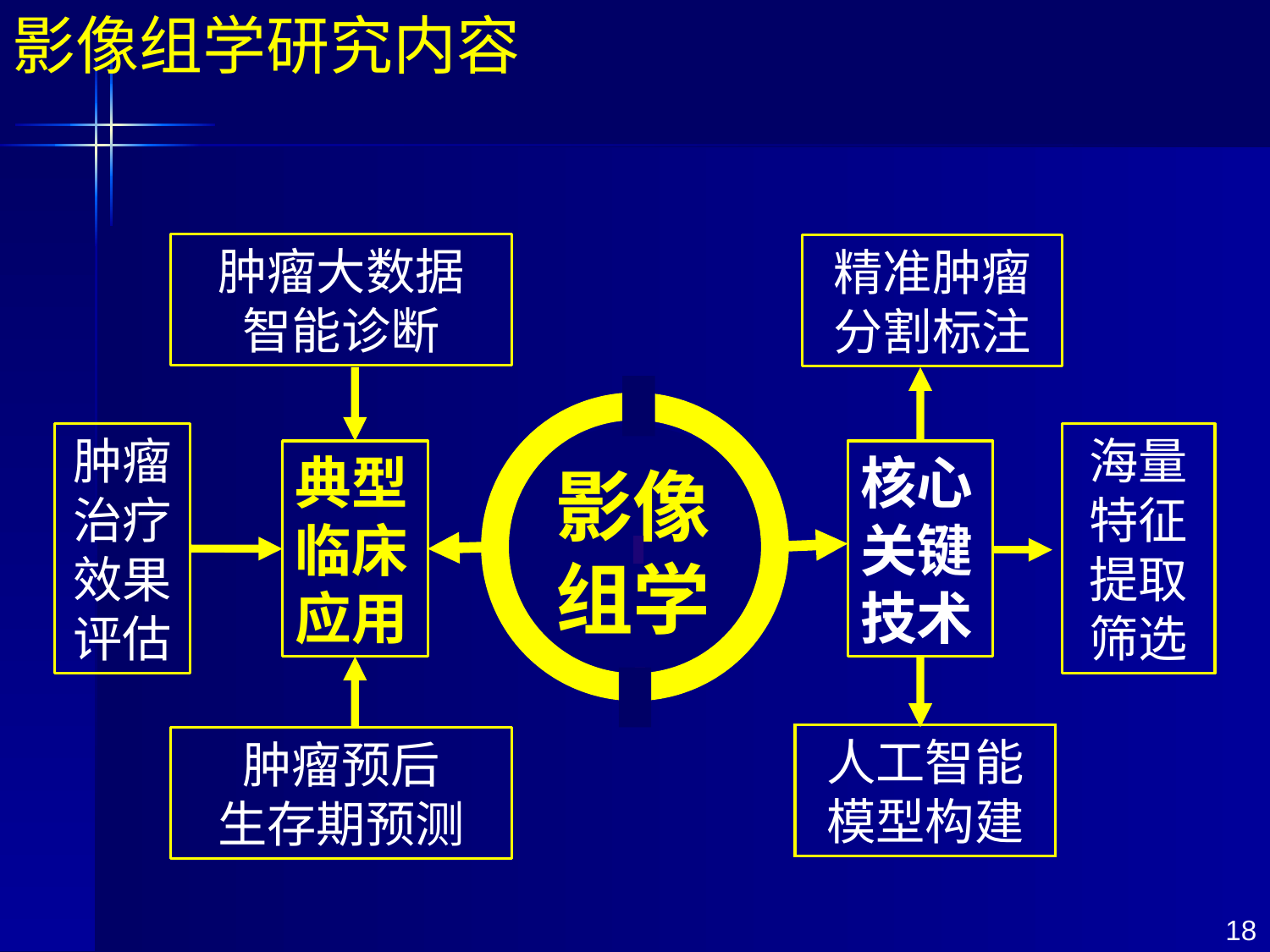

影像组学研究内容
肿瘤大数据
智能诊断
精准肿瘤
分割标注

肿瘤治疗效果评估
海量特征提取筛选
影像组学
典型临床应用
核心关键技术

人工智能
模型构建
肿瘤预后
生存期预测